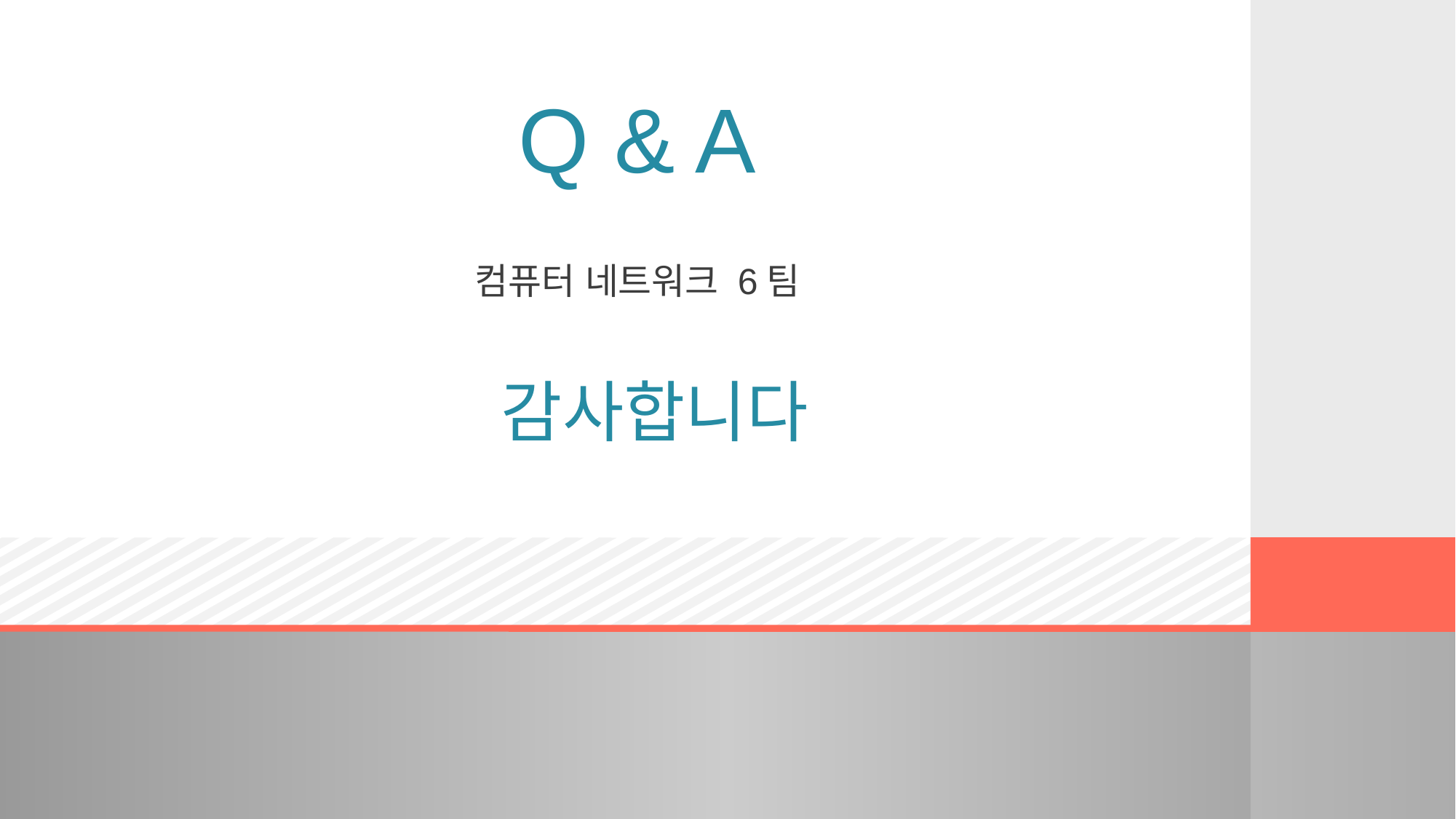

# Q & A
컴퓨터 네트워크 6팀
 감사합니다